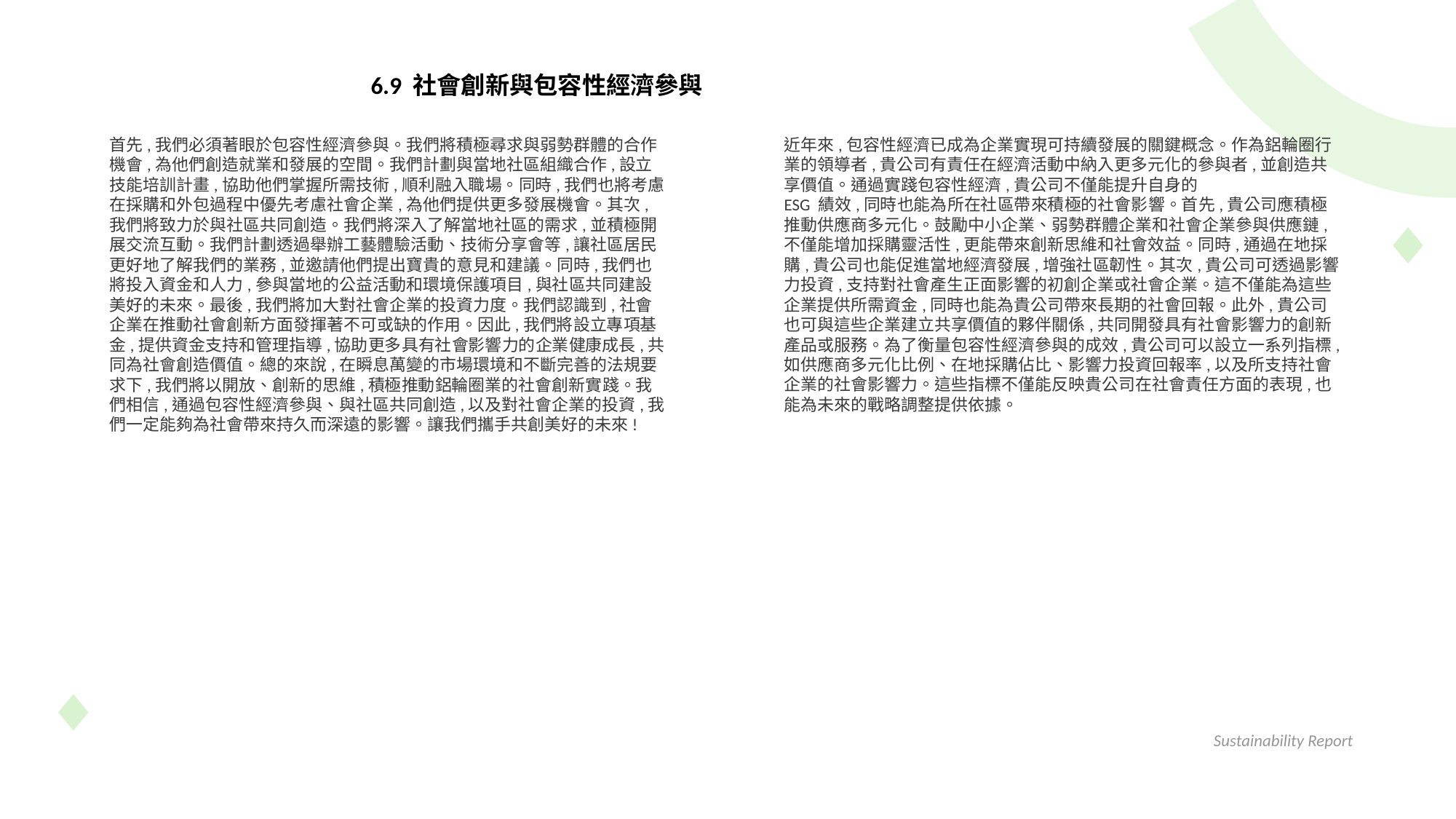

6.9 社會創新與包容性經濟參與
首先,我們必須著眼於包容性經濟參與。我們將積極尋求與弱勢群體的合作機會,為他們創造就業和發展的空間。我們計劃與當地社區組織合作,設立技能培訓計畫,協助他們掌握所需技術,順利融入職場。同時,我們也將考慮在採購和外包過程中優先考慮社會企業,為他們提供更多發展機會。其次,我們將致力於與社區共同創造。我們將深入了解當地社區的需求,並積極開展交流互動。我們計劃透過舉辦工藝體驗活動、技術分享會等,讓社區居民更好地了解我們的業務,並邀請他們提出寶貴的意見和建議。同時,我們也將投入資金和人力,參與當地的公益活動和環境保護項目,與社區共同建設美好的未來。最後,我們將加大對社會企業的投資力度。我們認識到,社會企業在推動社會創新方面發揮著不可或缺的作用。因此,我們將設立專項基金,提供資金支持和管理指導,協助更多具有社會影響力的企業健康成長,共同為社會創造價值。總的來說,在瞬息萬變的市場環境和不斷完善的法規要求下,我們將以開放、創新的思維,積極推動鋁輪圈業的社會創新實踐。我們相信,通過包容性經濟參與、與社區共同創造,以及對社會企業的投資,我們一定能夠為社會帶來持久而深遠的影響。讓我們攜手共創美好的未來!
近年來,包容性經濟已成為企業實現可持續發展的關鍵概念。作為鋁輪圈行業的領導者,貴公司有責任在經濟活動中納入更多元化的參與者,並創造共享價值。通過實踐包容性經濟,貴公司不僅能提升自身的
ESG 績效,同時也能為所在社區帶來積極的社會影響。首先,貴公司應積極推動供應商多元化。鼓勵中小企業、弱勢群體企業和社會企業參與供應鏈,不僅能增加採購靈活性,更能帶來創新思維和社會效益。同時,通過在地採購,貴公司也能促進當地經濟發展,增強社區韌性。其次,貴公司可透過影響力投資,支持對社會產生正面影響的初創企業或社會企業。這不僅能為這些企業提供所需資金,同時也能為貴公司帶來長期的社會回報。此外,貴公司也可與這些企業建立共享價值的夥伴關係,共同開發具有社會影響力的創新產品或服務。為了衡量包容性經濟參與的成效,貴公司可以設立一系列指標,如供應商多元化比例、在地採購佔比、影響力投資回報率,以及所支持社會企業的社會影響力。這些指標不僅能反映貴公司在社會責任方面的表現,也能為未來的戰略調整提供依據。
Sustainability Report